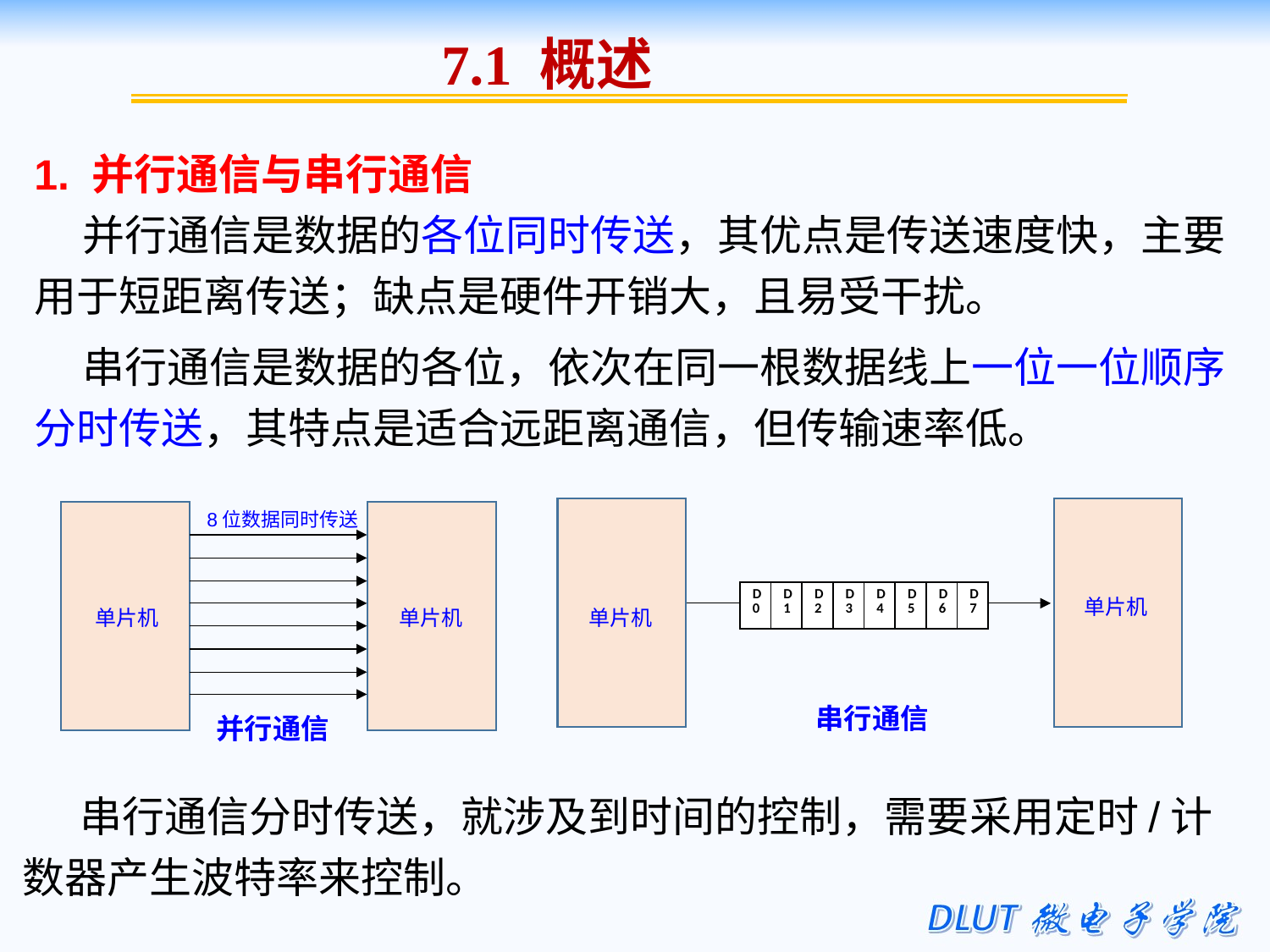

7.1 概述
1. 并行通信与串行通信
    并行通信是数据的各位同时传送，其优点是传送速度快，主要用于短距离传送；缺点是硬件开销大，且易受干扰。
    串行通信是数据的各位，依次在同一根数据线上一位一位顺序分时传送，其特点是适合远距离通信，但传输速率低。

8位数据同时传送

| D0 | D1 | D2 | D3 | D4 | D5 | D6 | D7 |
| --- | --- | --- | --- | --- | --- | --- | --- |
单片机
单片机
单片机
单片机
串行通信
并行通信
     串行通信分时传送，就涉及到时间的控制，需要采用定时/计数器产生波特率来控制。